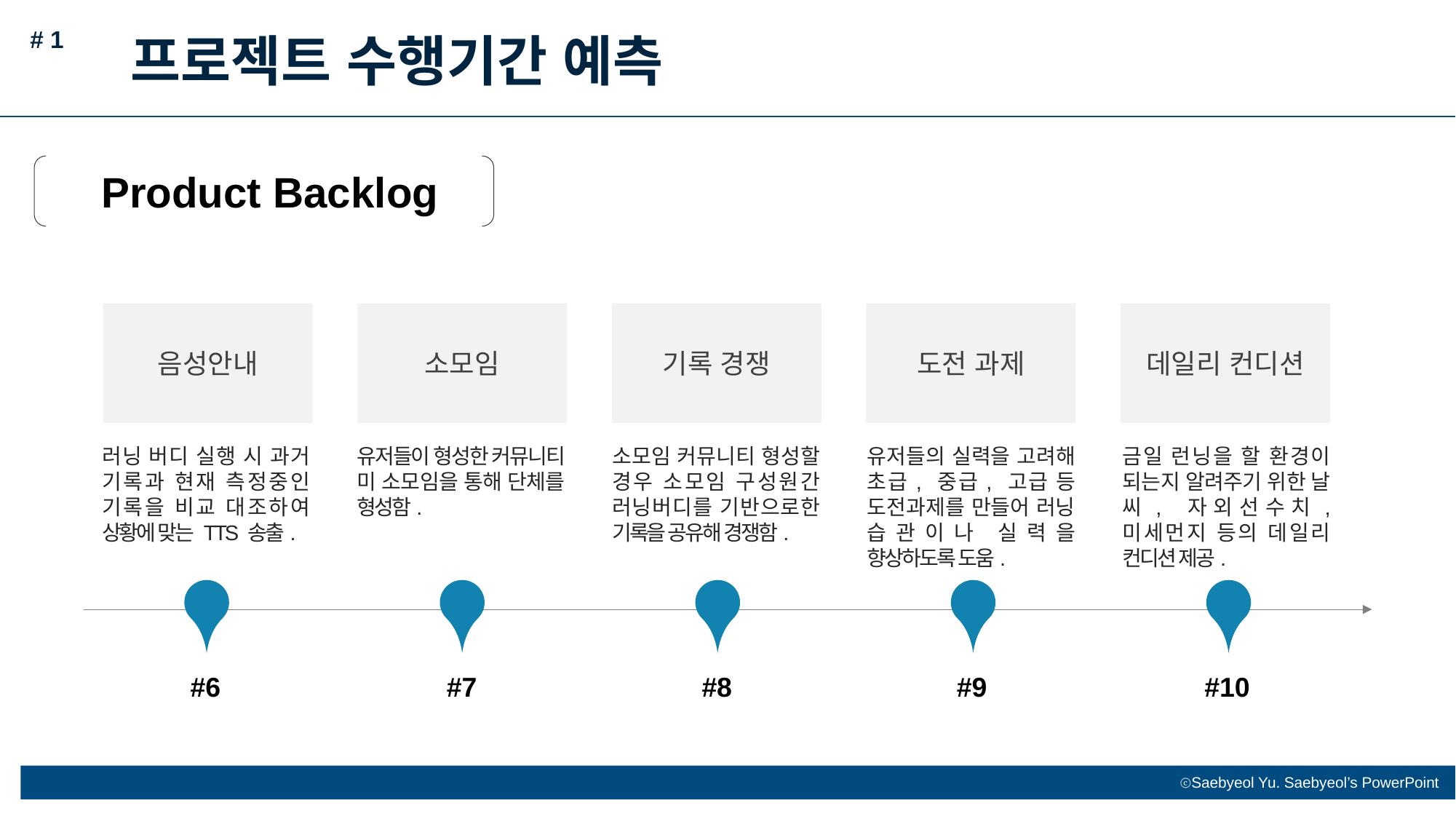

# 1
프로젝트 수행기간 예측

Product Backlog
음성안내
소모임
기록 경쟁
도전 과제
데일리 컨디션
금일 런닝을 할 환경이 되는지 알려주기 위한 날씨, 자외선수치, 미세먼지 등의 데일리 컨디션 제공.
유저들의 실력을 고려해 초급, 중급, 고급 등 도전과제를 만들어 러닝 습관이나 실력을 향상하도록 도움.
소모임 커뮤니티 형성할 경우 소모임 구성원간 러닝버디를 기반으로한 기록을 공유해 경쟁함.
유저들이 형성한 커뮤니티 미 소모임을 통해 단체를 형성함.
러닝 버디 실행 시 과거 기록과 현재 측정중인 기록을 비교 대조하여 상황에 맞는 TTS 송출.

#7

#8

#9

#10

  #6